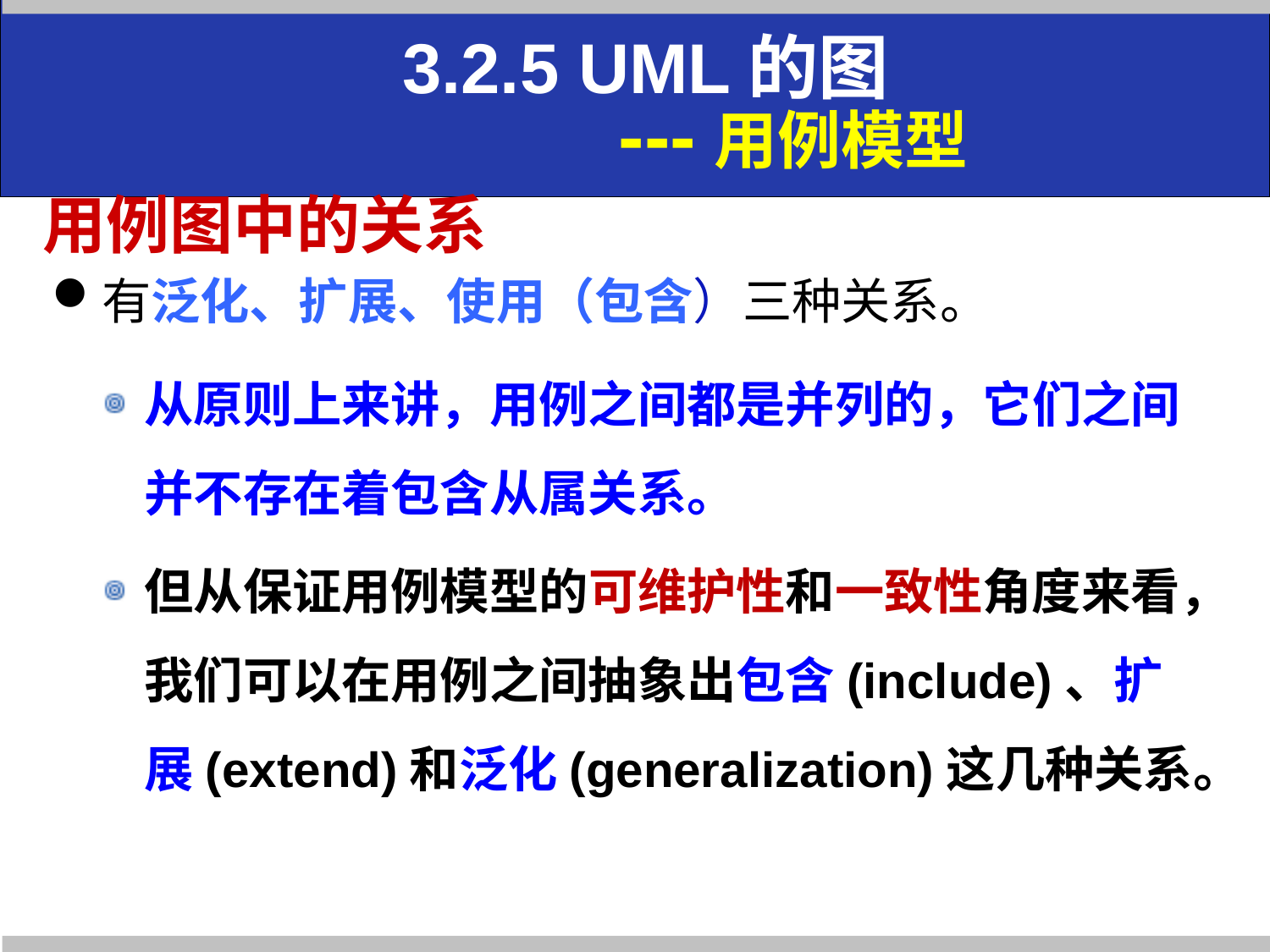

3.2.5 UML的图
                 ---用例模型
# 用例图中的关系
有泛化、扩展、使用（包含）三种关系。

从原则上来讲，用例之间都是并列的，它们之间并不存在着包含从属关系。
但从保证用例模型的可维护性和一致性角度来看，我们可以在用例之间抽象出包含(include)、扩展(extend)和泛化(generalization)这几种关系。
338